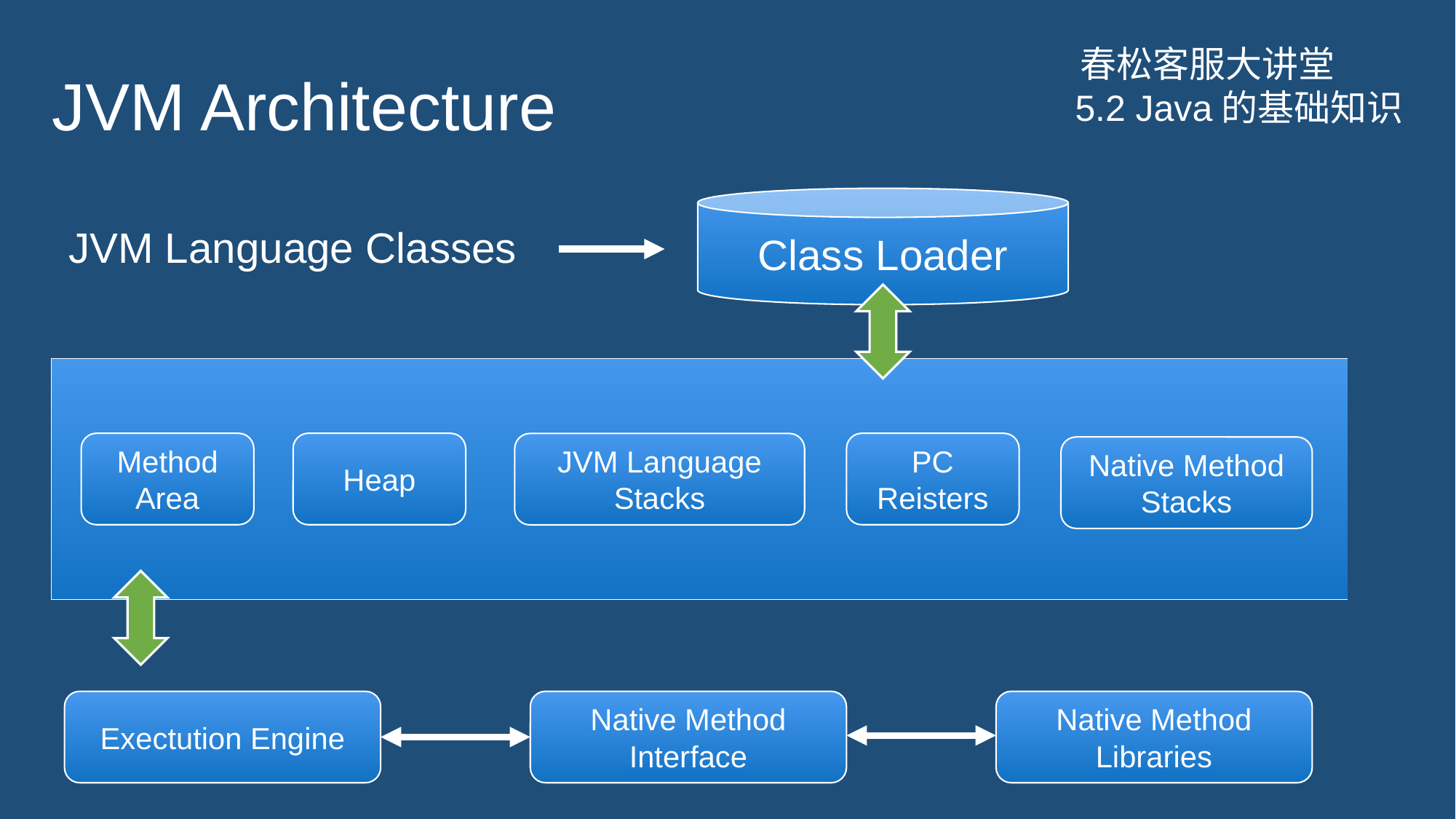

# JVM Architecture
春松客服大讲堂
5.2 Java的基础知识
Class Loader
JVM Language Classes

Method Area
Heap
PC Reisters
JVM Language Stacks
Native Method Stacks

Exectution Engine
Native Method Interface
Native Method Libraries